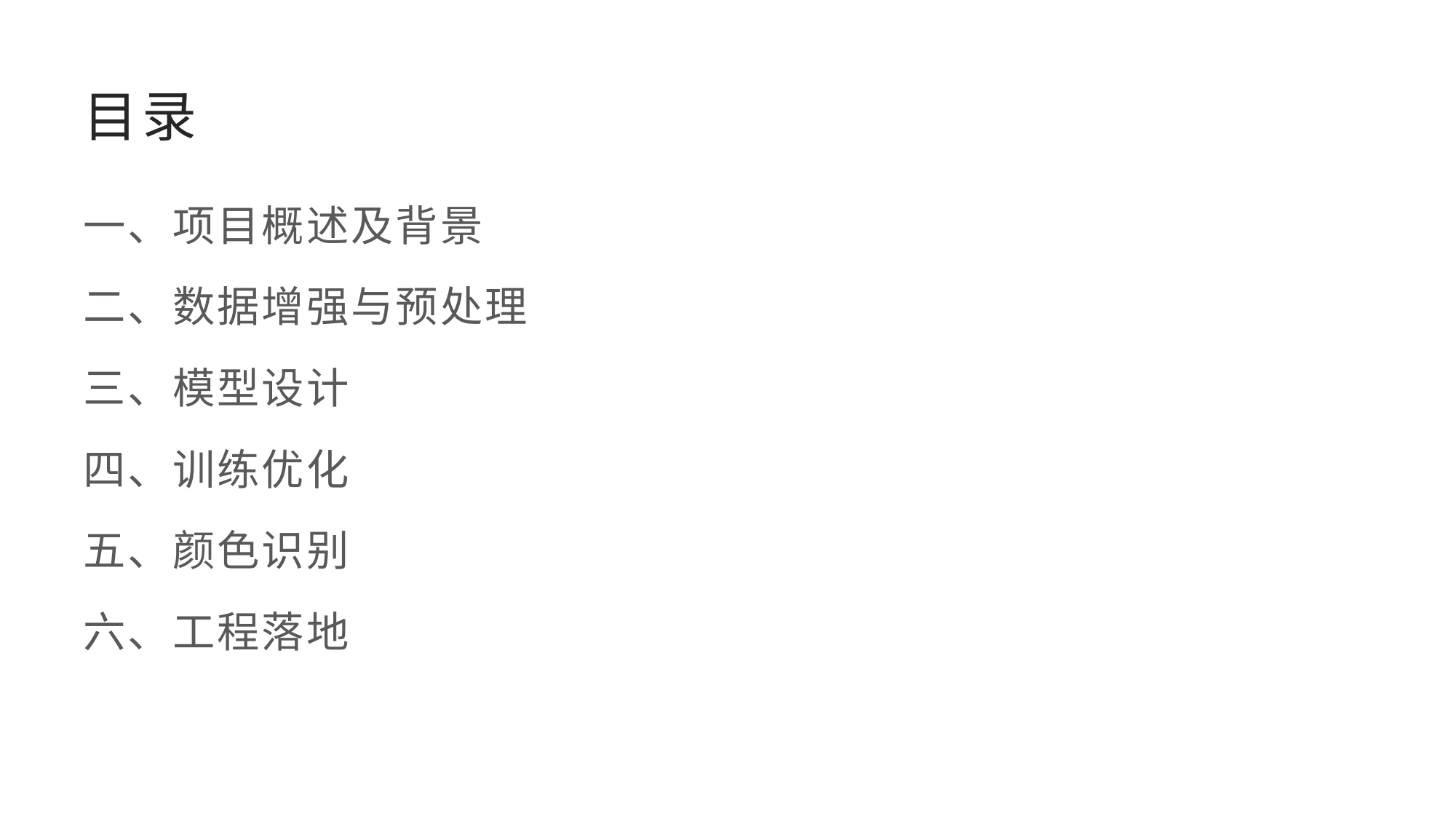

# 目录
一、项目概述及背景
二、数据增强与预处理
三、模型设计
四、训练优化
五、颜色识别
六、工程落地